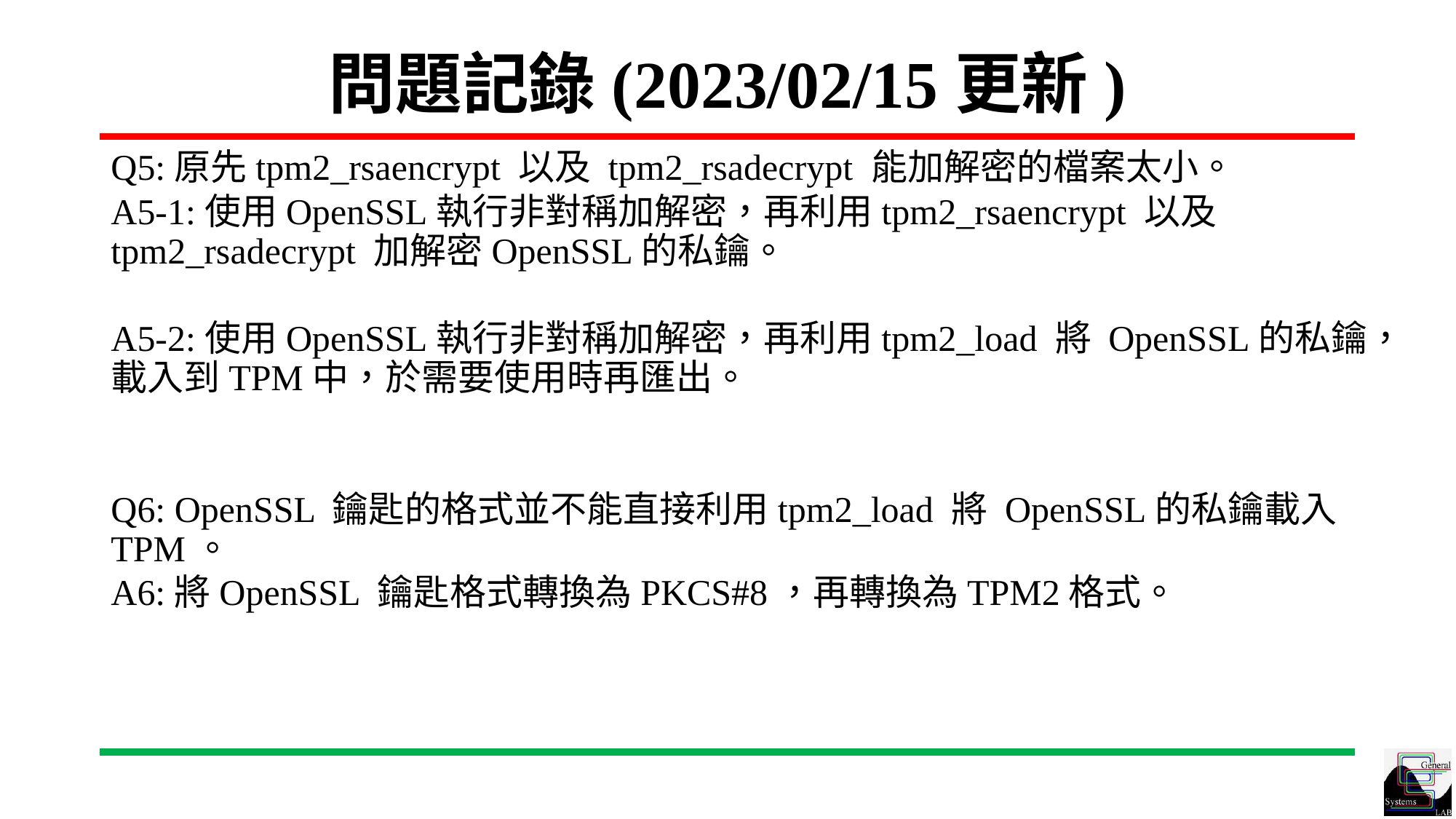

# 問題記錄(2023/02/15更新)
Q5:原先tpm2_rsaencrypt 以及 tpm2_rsadecrypt 能加解密的檔案太小。
A5-1:使用OpenSSL執行非對稱加解密，再利用tpm2_rsaencrypt 以及 tpm2_rsadecrypt 加解密OpenSSL的私鑰。

A5-2:使用OpenSSL執行非對稱加解密，再利用tpm2_load 將 OpenSSL的私鑰，載入到TPM中，於需要使用時再匯出。

Q6: OpenSSL 鑰匙的格式並不能直接利用tpm2_load 將 OpenSSL的私鑰載入TPM。
A6:將OpenSSL 鑰匙格式轉換為PKCS#8，再轉換為TPM2格式。